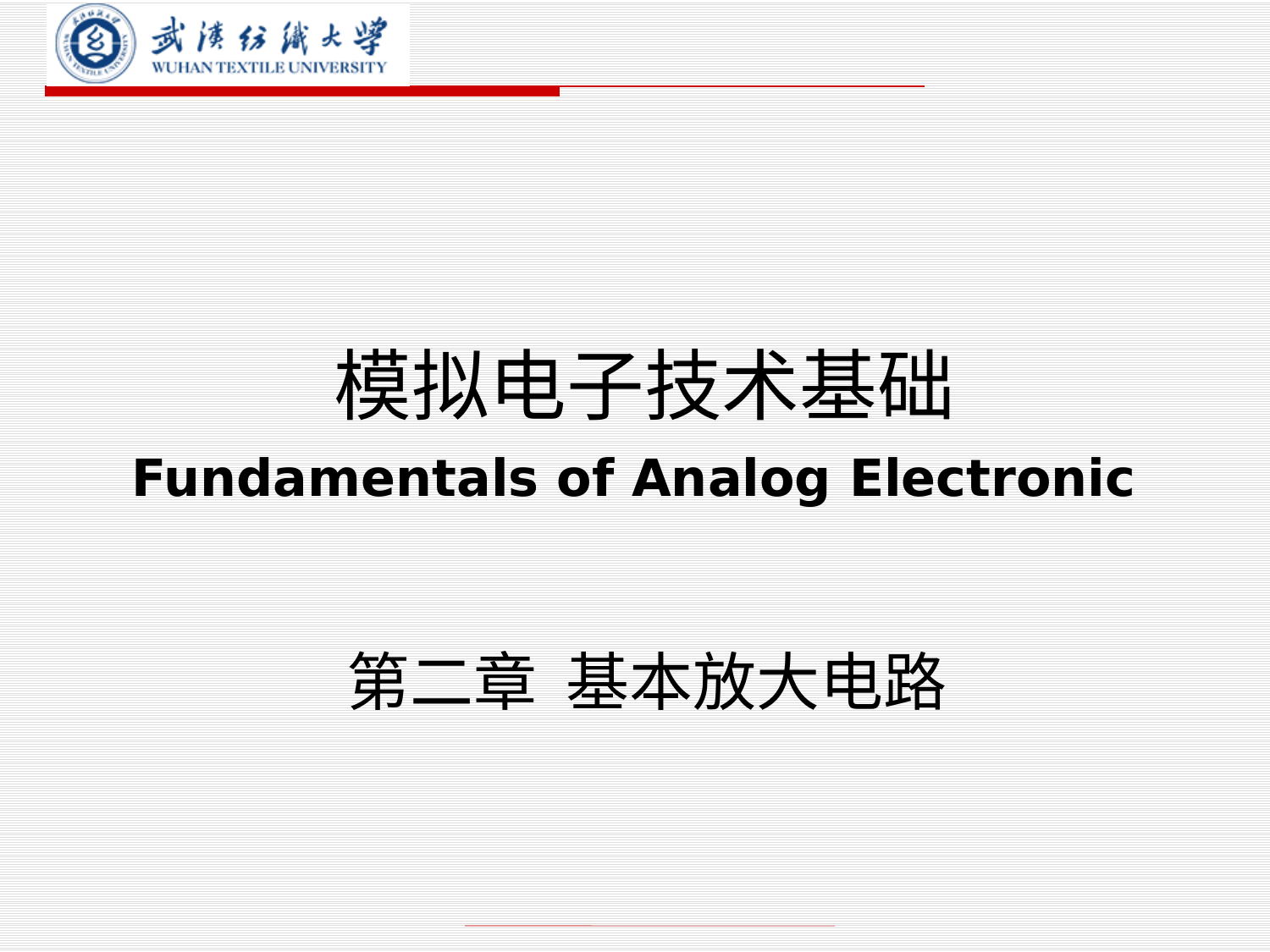

# 模拟电子技术基础 Fundamentals of Analog Electronic
第二章  基本放大电路